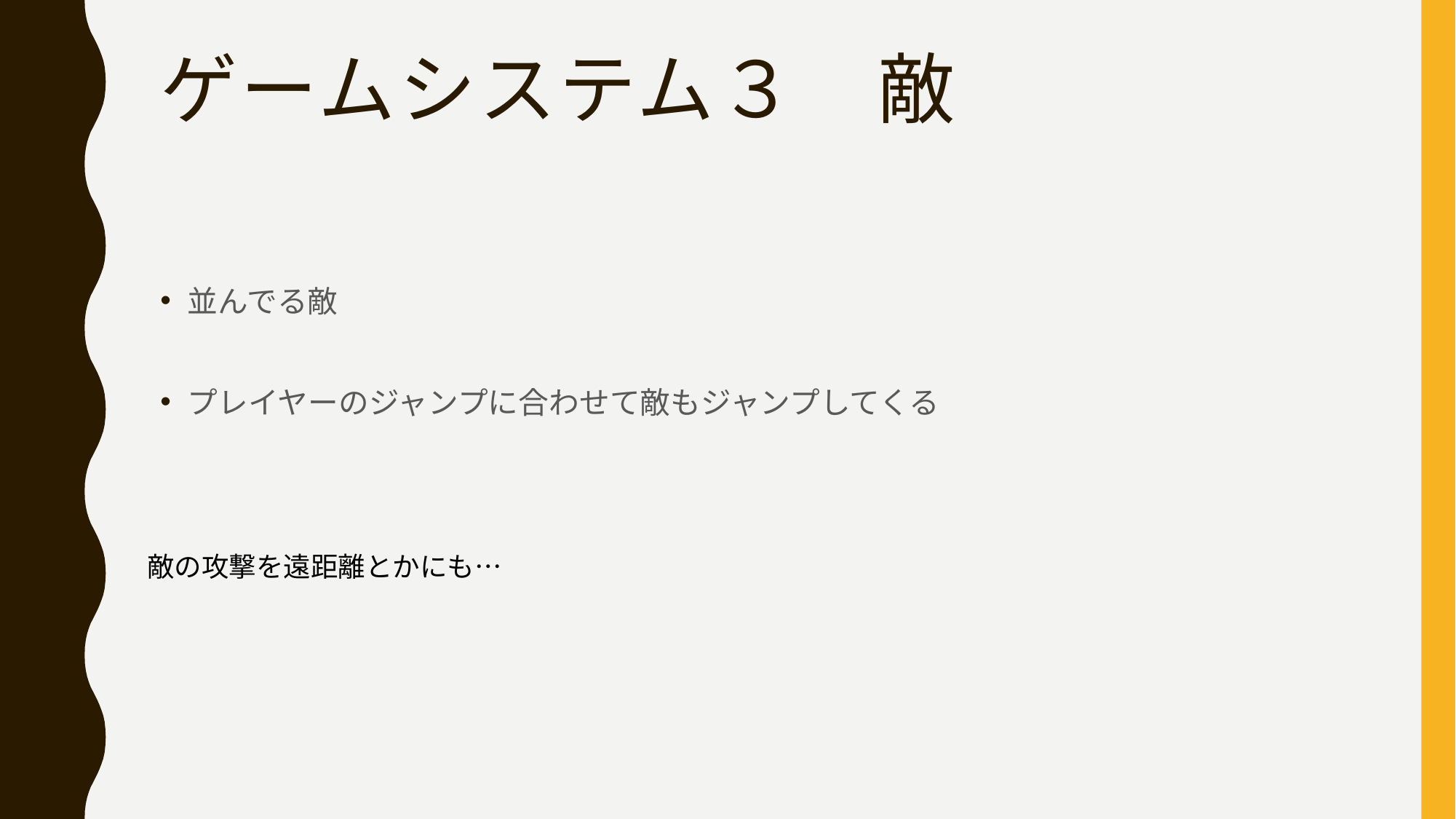

# ゲームシステム３　敵
並んでる敵

プレイヤーのジャンプに合わせて敵もジャンプしてくる
敵の攻撃を遠距離とかにも…